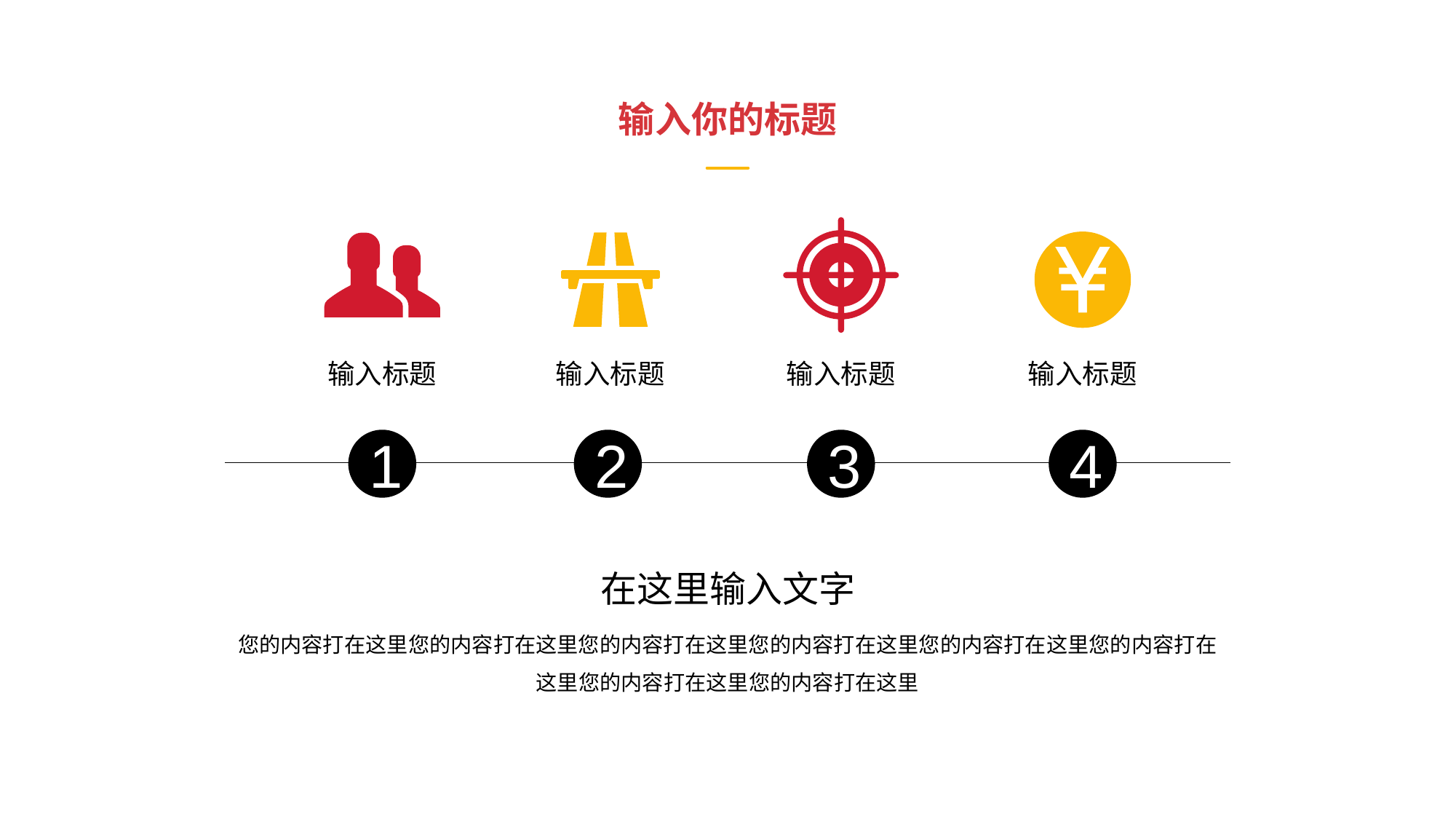

输入你的标题

输入标题
输入标题
输入标题
输入标题
1
2
3
4
在这里输入文字
您的内容打在这里您的内容打在这里您的内容打在这里您的内容打在这里您的内容打在这里您的内容打在这里您的内容打在这里您的内容打在这里